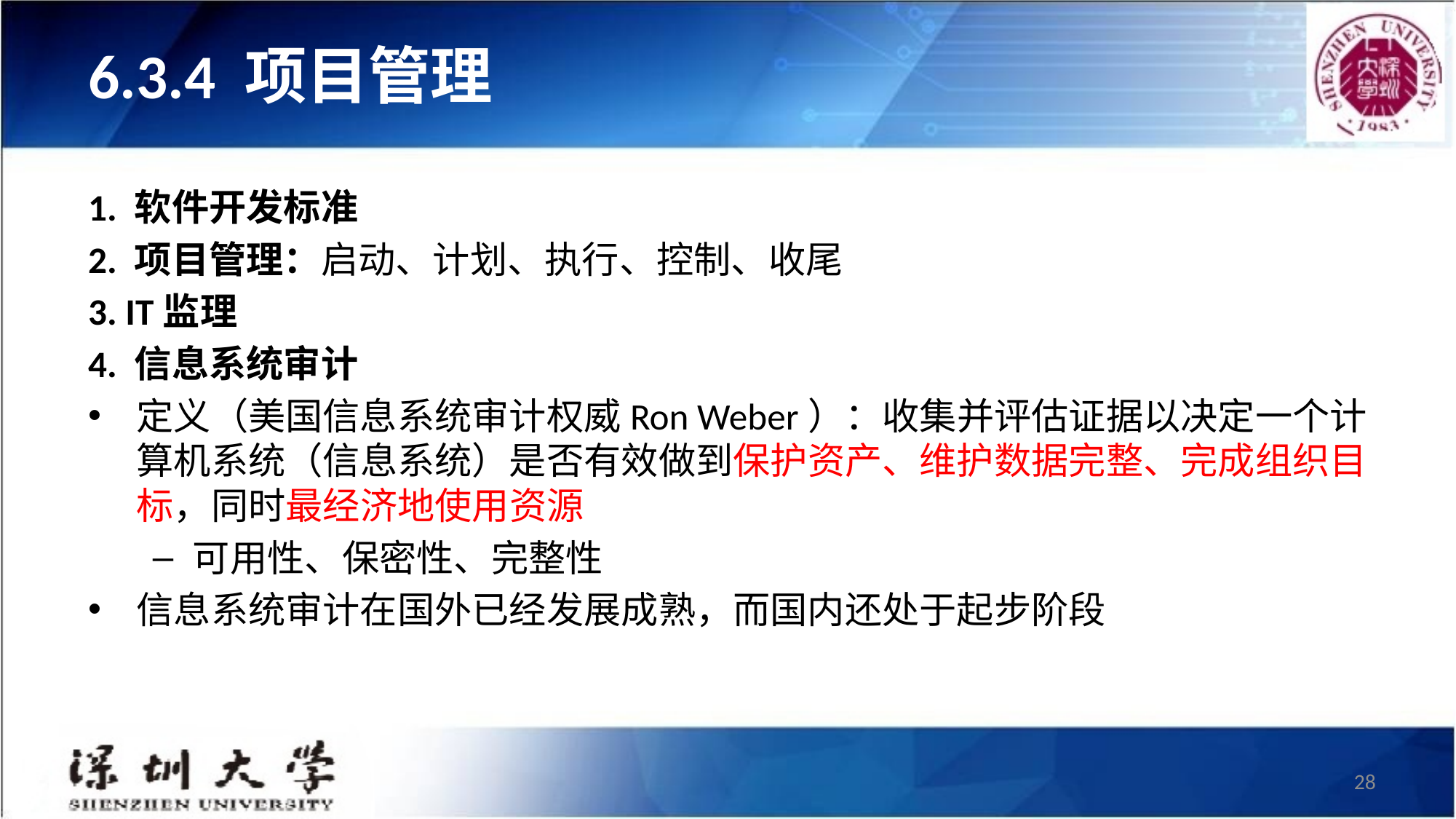

# 6.3.4 项目管理
1. 软件开发标准
2. 项目管理：启动、计划、执行、控制、收尾
3. IT监理
4. 信息系统审计
定义（美国信息系统审计权威Ron Weber）：收集并评估证据以决定一个计算机系统（信息系统）是否有效做到保护资产、维护数据完整、完成组织目标，同时最经济地使用资源
可用性、保密性、完整性
信息系统审计在国外已经发展成熟，而国内还处于起步阶段

28